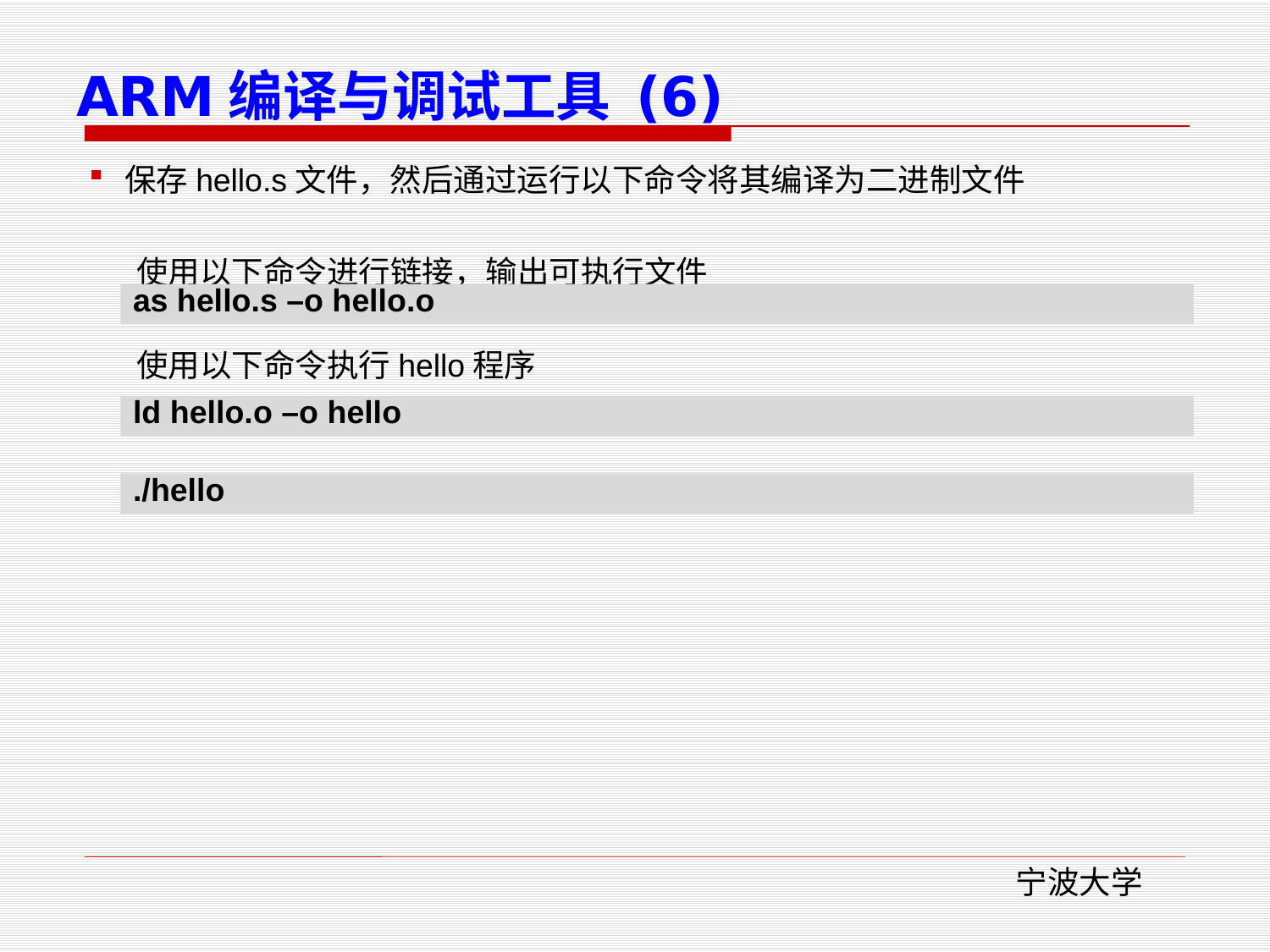

# ARM编译与调试工具 (6)
保存hello.s文件，然后通过运行以下命令将其编译为二进制文件

使用以下命令进行链接，输出可执行文件

使用以下命令执行hello程序
as hello.s –o hello.o
ld hello.o –o hello
./hello